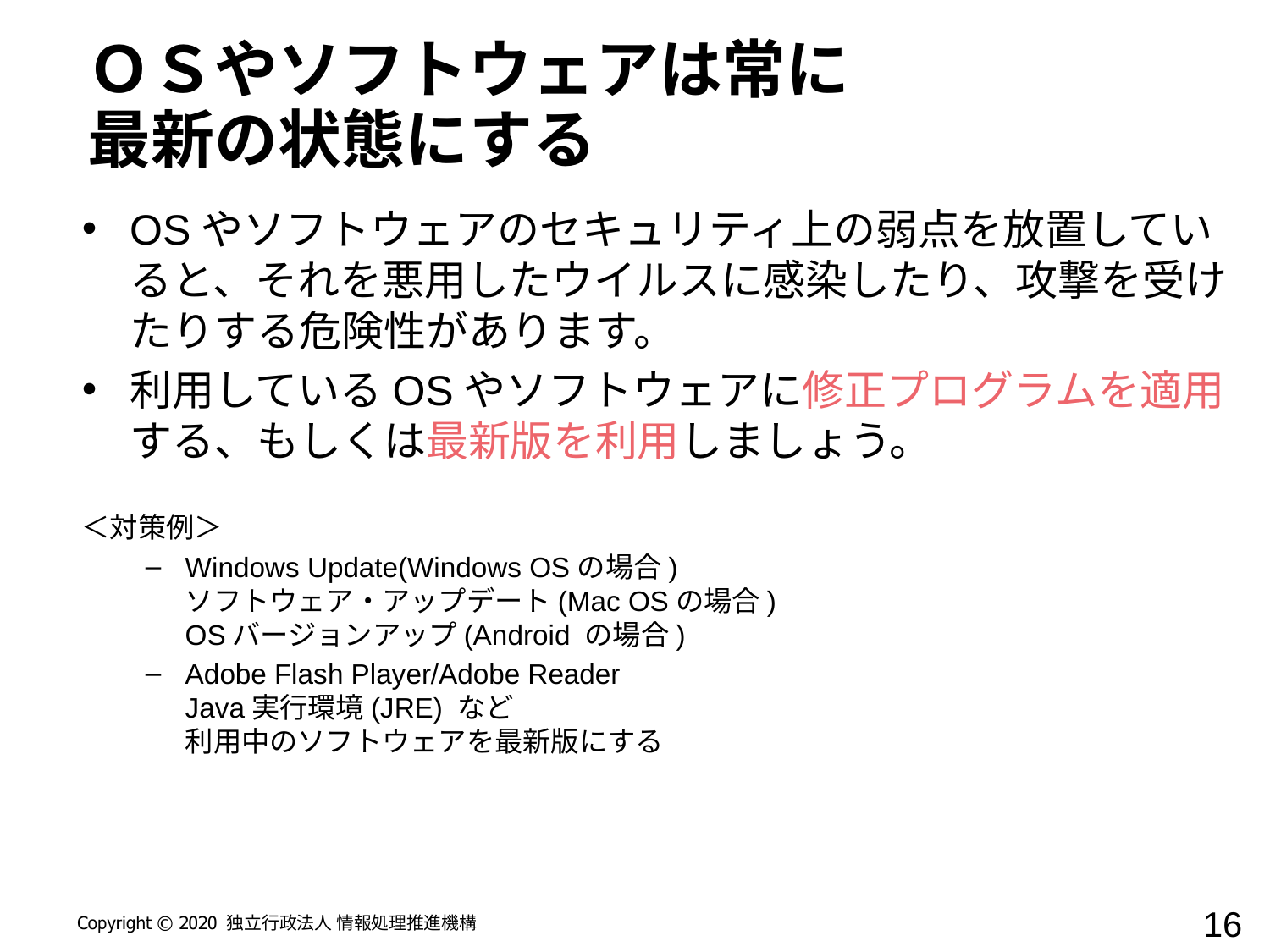

# ＯＳやソフトウェアは常に 最新の状態にする
OSやソフトウェアのセキュリティ上の弱点を放置していると、それを悪用したウイルスに感染したり、攻撃を受けたりする危険性があります。
利用しているOSやソフトウェアに修正プログラムを適用する、もしくは最新版を利用しましょう。

＜対策例＞
Windows Update(Windows OSの場合)
ソフトウェア・アップデート(Mac OSの場合)
OSバージョンアップ(Android の場合)
Adobe Flash Player/Adobe Reader
Java実行環境(JRE) など
利用中のソフトウェアを最新版にする